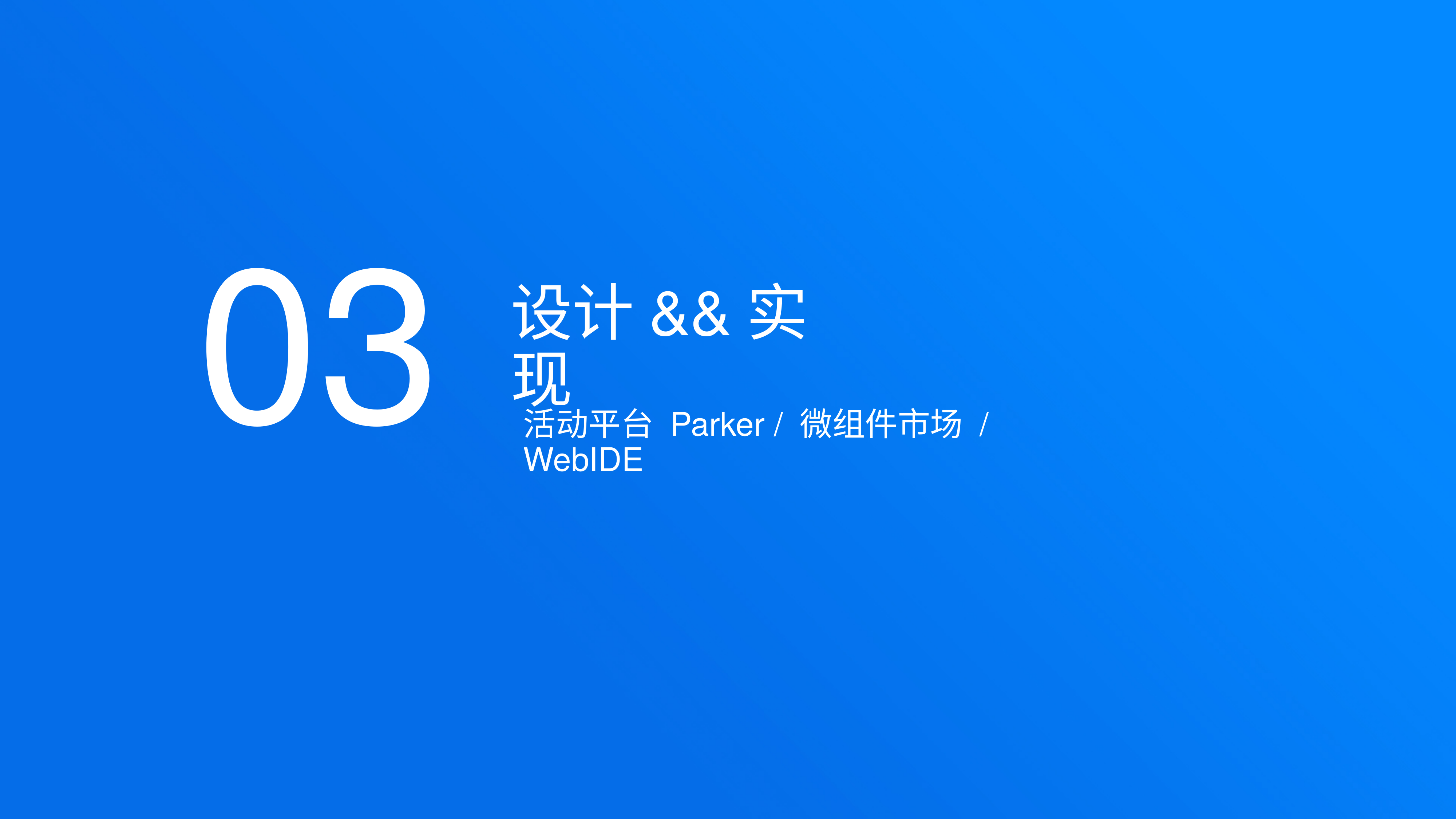

03
设计&&实现
活动平台 Parker / 微组件市场 /  WebIDE